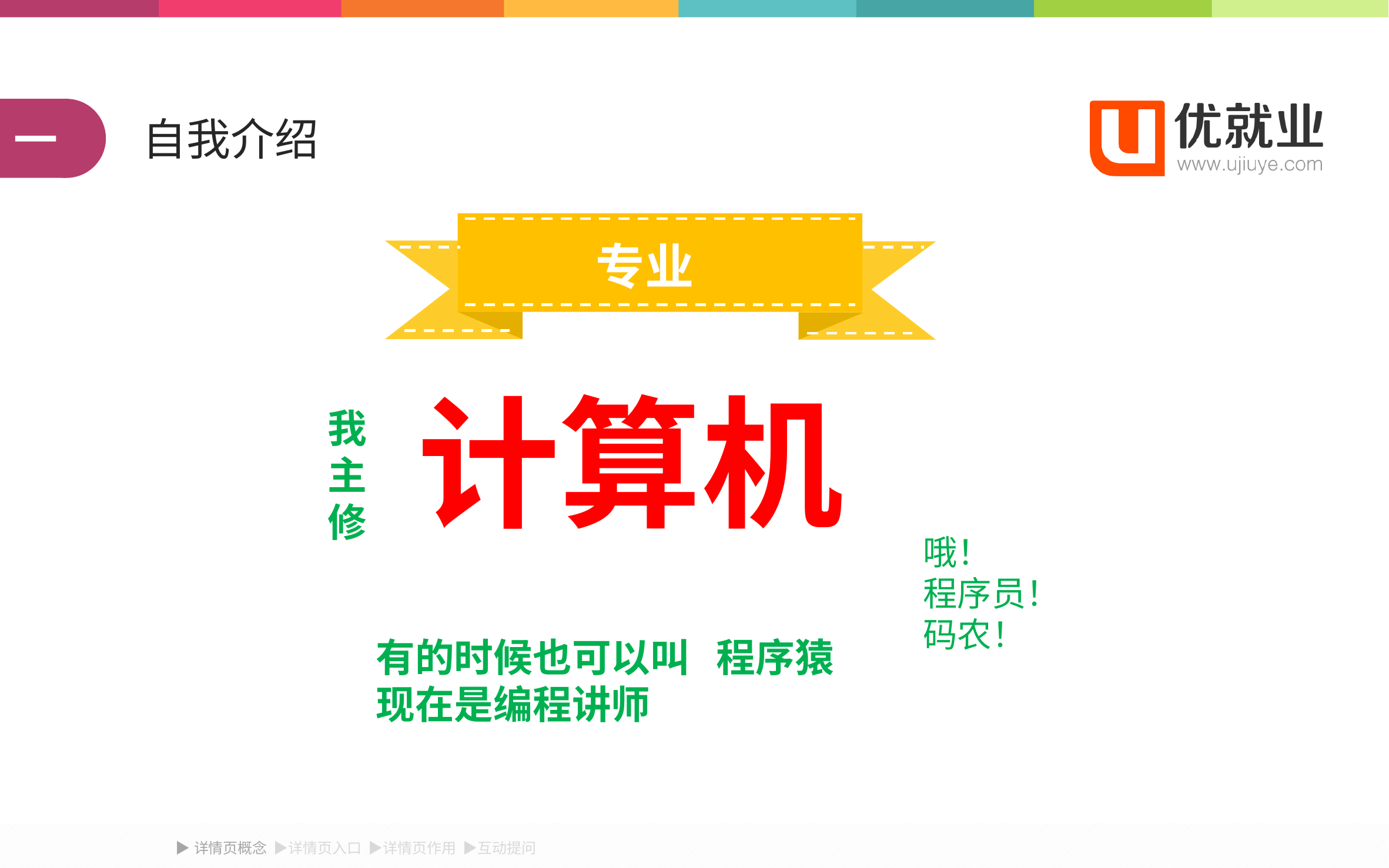

一

自我介绍

专业
计算机
我
主
修
哦！
程序员！
码农！
有的时候也可以叫   程序猿
现在是编程讲师
▶详情页概念  ▶详情页入口  ▶详情页作用  ▶互动提问